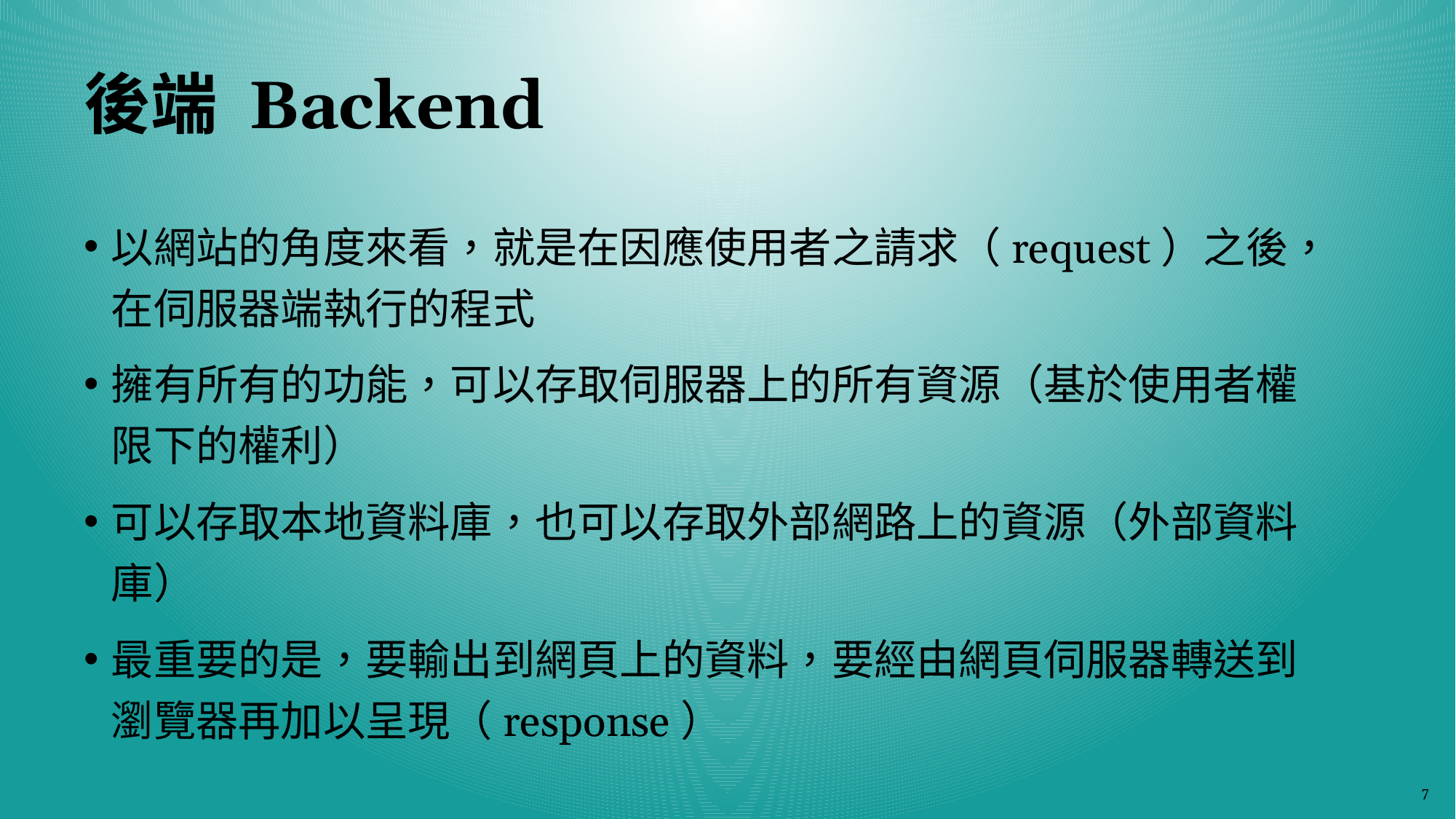

# 後端 Backend
以網站的角度來看，就是在因應使用者之請求（request）之後，在伺服器端執行的程式
擁有所有的功能，可以存取伺服器上的所有資源（基於使用者權限下的權利）
可以存取本地資料庫，也可以存取外部網路上的資源（外部資料庫）
最重要的是，要輸出到網頁上的資料，要經由網頁伺服器轉送到瀏覽器再加以呈現（response）

7